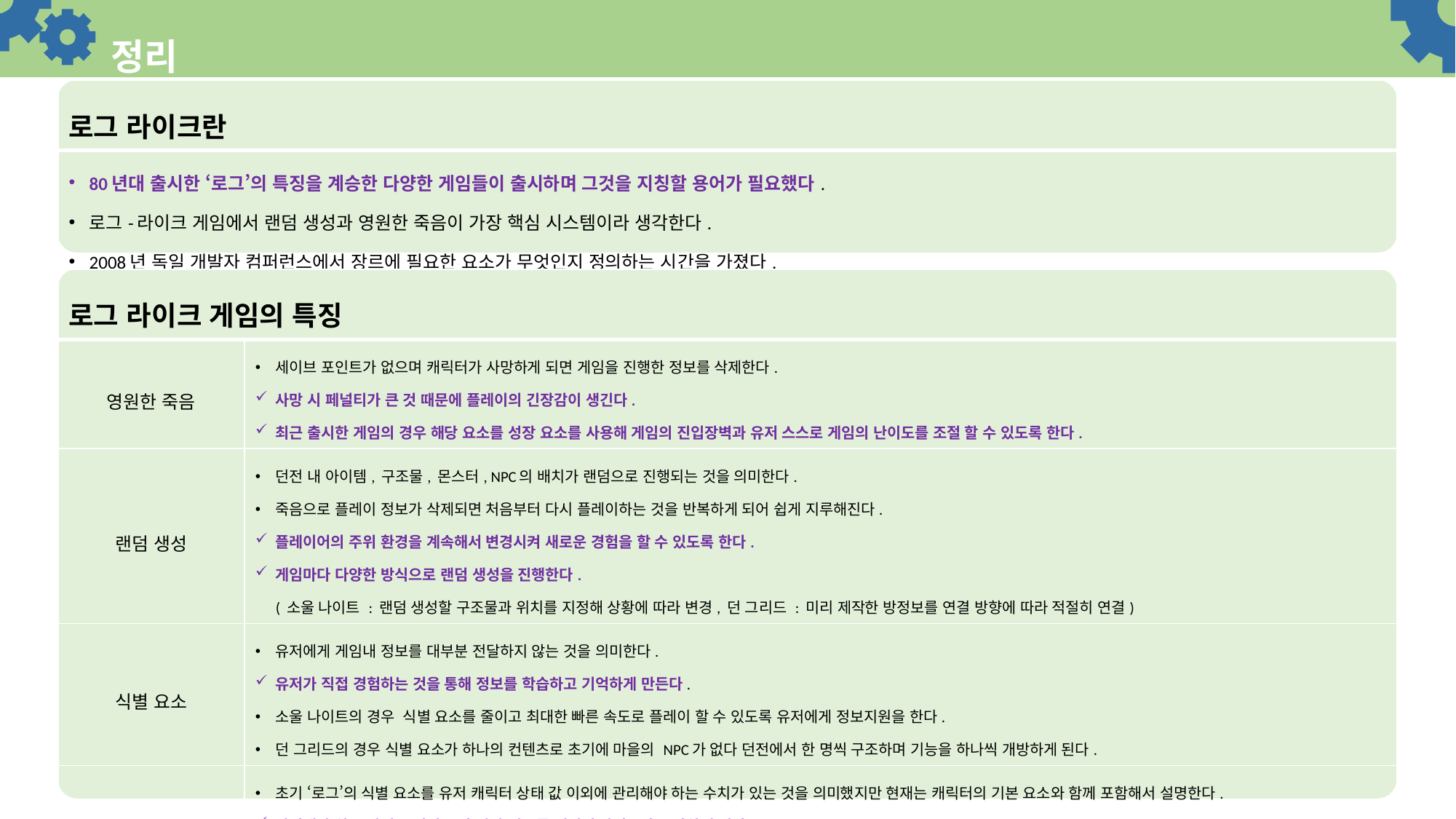

# 정리

| 로그 라이크란 |
| --- |
| 80년대 출시한 ‘로그’의 특징을 계승한 다양한 게임들이 출시하며 그것을 지칭할 용어가 필요했다. 로그-라이크 게임에서 랜덤 생성과 영원한 죽음이 가장 핵심 시스템이라 생각한다. 2008년 독일 개발자 컴퍼런스에서 장르에 필요한 요소가 무엇인지 정의하는 시간을 가졌다. |

| 로그 라이크 게임의 특징 |  |
| --- | --- |
| 영원한 죽음 | 세이브 포인트가 없으며 캐릭터가 사망하게 되면 게임을 진행한 정보를 삭제한다. 사망 시 페널티가 큰 것 때문에 플레이의 긴장감이 생긴다. 최근 출시한 게임의 경우 해당 요소를 성장 요소를 사용해 게임의 진입장벽과 유저 스스로 게임의 난이도를 조절 할 수 있도록 한다. |
| 랜덤 생성 | 던전 내 아이템, 구조물, 몬스터, NPC의 배치가 랜덤으로 진행되는 것을 의미한다. 죽음으로 플레이 정보가 삭제되면 처음부터 다시 플레이하는 것을 반복하게 되어 쉽게 지루해진다. 플레이어의 주위 환경을 계속해서 변경시켜 새로운 경험을 할 수 있도록 한다. 게임마다 다양한 방식으로 랜덤 생성을 진행한다. ( 소울 나이트 : 랜덤 생성할 구조물과 위치를 지정해 상황에 따라 변경, 던 그리드 : 미리 제작한 방정보를 연결 방향에 따라 적절히 연결) |
| 식별 요소 | 유저에게 게임내 정보를 대부분 전달하지 않는 것을 의미한다. 유저가 직접 경험하는 것을 통해 정보를 학습하고 기억하게 만든다. 소울 나이트의 경우 식별 요소를 줄이고 최대한 빠른 속도로 플레이 할 수 있도록 유저에게 정보지원을 한다. 던 그리드의 경우 식별 요소가 하나의 컨텐츠로 초기에 마을의 NPC가 없다 던전에서 한 명씩 구조하며 기능을 하나씩 개방하게 된다. |
| 자원 관리 | 초기 ‘로그’의 식별 요소를 유저 캐릭터 상태 값 이외에 관리해야 하는 수치가 있는 것을 의미했지만 현재는 캐릭터의 기본 요소와 함께 포함해서 설명한다. 관리해야 하는 자원 수치의 수가 많아 질수록 게임의 난이도가 증가하게 된다. 최근에는 자원 관리요소를 전투와 연관 지어 사용한다. (소울 나이트 : 무기를 사용할 때 마다 마나를 소비하게 된다. 마나 자동 재생 불가 , 던 그리드 : 던전 안과 밖에서 사용하는 재화가 같아 사용시 적절한 소비를 하도록 유도) |